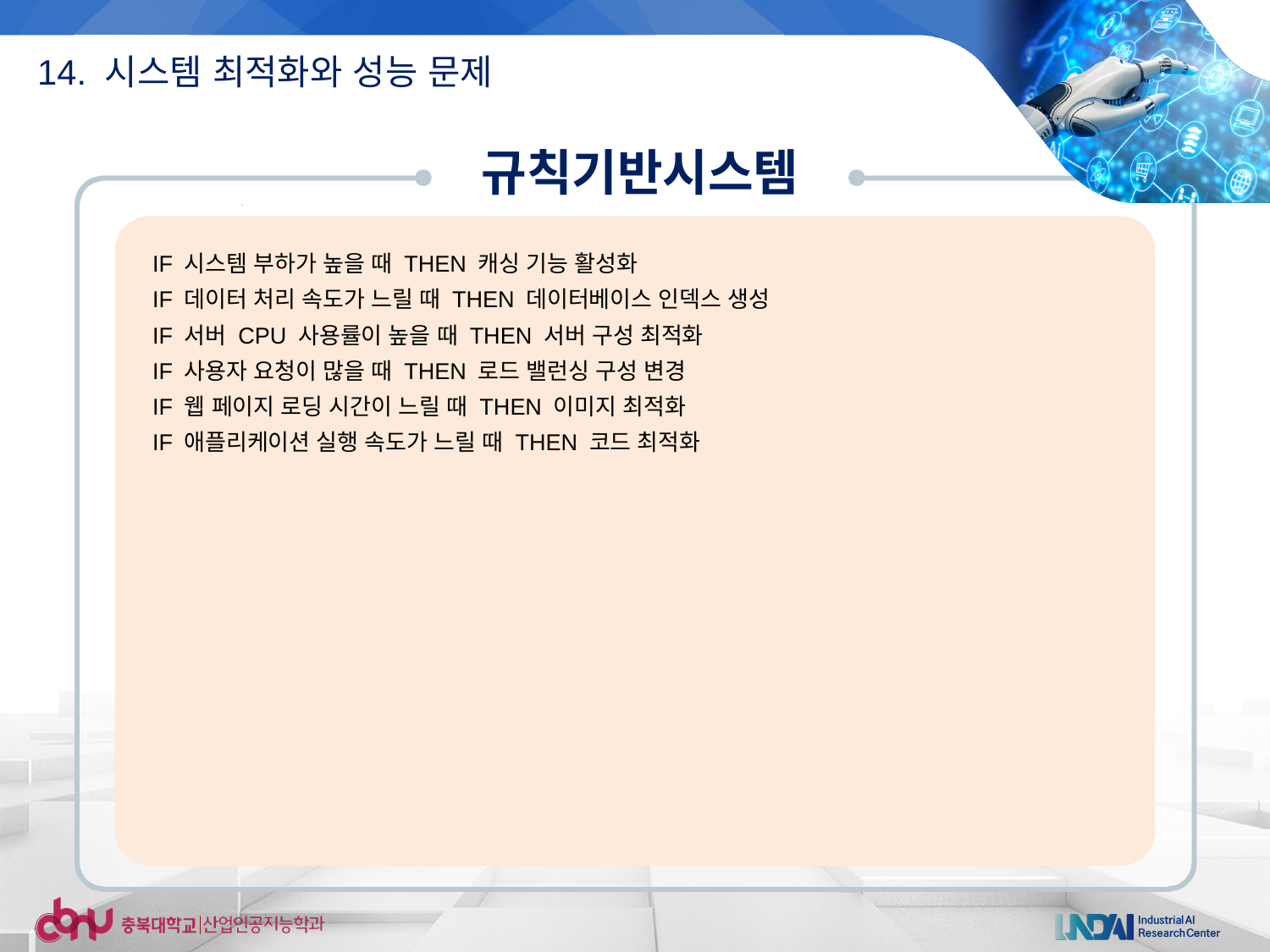

14. 시스템 최적화와 성능 문제
규칙기반시스템

IF 시스템 부하가 높을 때 THEN 캐싱 기능 활성화
IF 데이터 처리 속도가 느릴 때 THEN 데이터베이스 인덱스 생성
IF 서버 CPU 사용률이 높을 때 THEN 서버 구성 최적화
IF 사용자 요청이 많을 때 THEN 로드 밸런싱 구성 변경
IF 웹 페이지 로딩 시간이 느릴 때 THEN 이미지 최적화
IF 애플리케이션 실행 속도가 느릴 때 THEN 코드 최적화